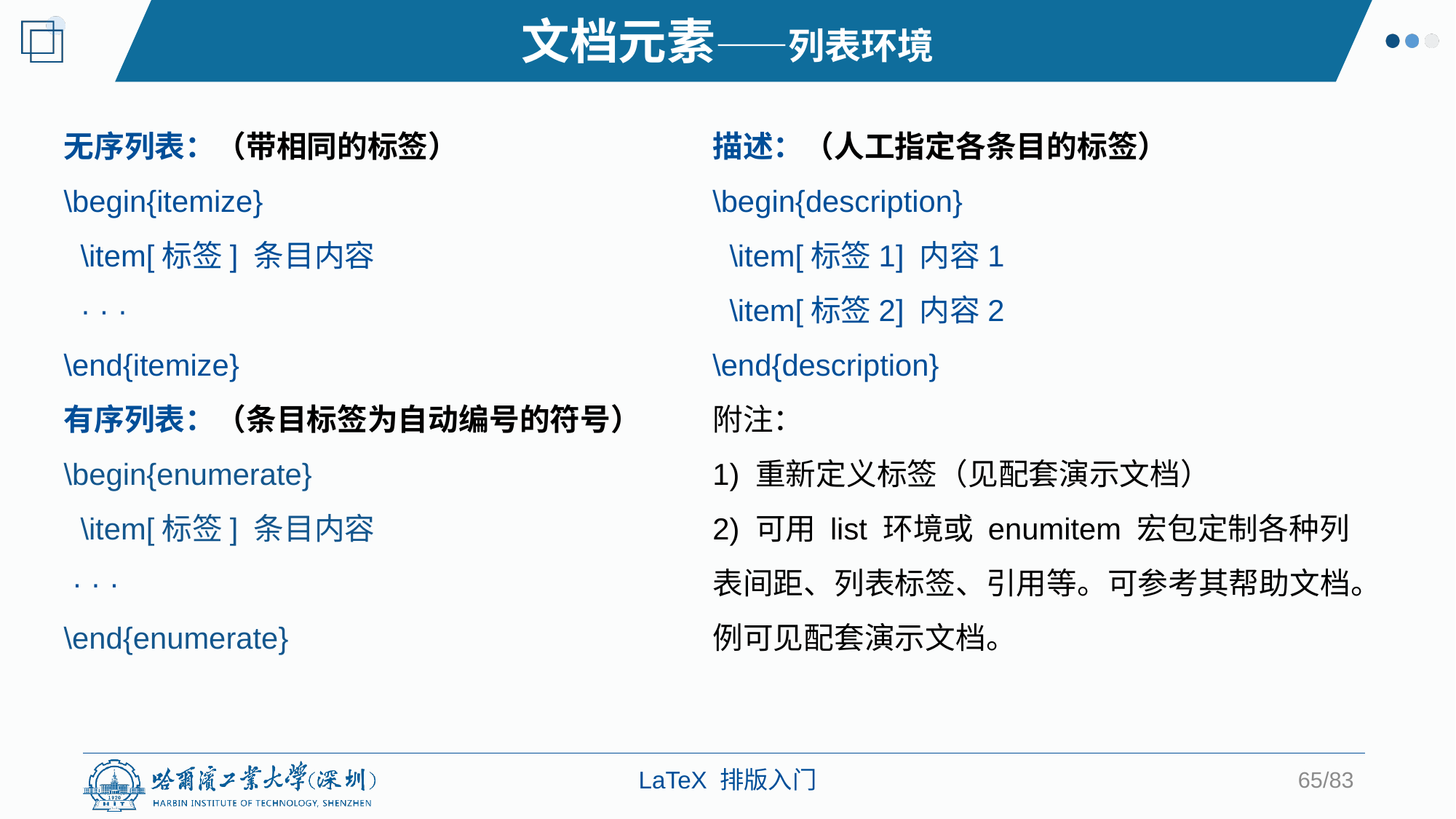

文档元素——列表环境
无序列表：（带相同的标签）
\begin{itemize}
  \item[标签] 条目内容
  · · ·
\end{itemize}
有序列表：（条目标签为自动编号的符号）
\begin{enumerate}
  \item[标签] 条目内容
 · · ·
\end{enumerate}

描述：（人工指定各条目的标签）
\begin{description}
  \item[标签1] 内容1
  \item[标签2] 内容2
\end{description}
附注：
1) 重新定义标签（见配套演示文档）
2) 可用 list 环境或 enumitem 宏包定制各种列表间距、列表标签、引用等。可参考其帮助文档。例可见配套演示文档。
65/83